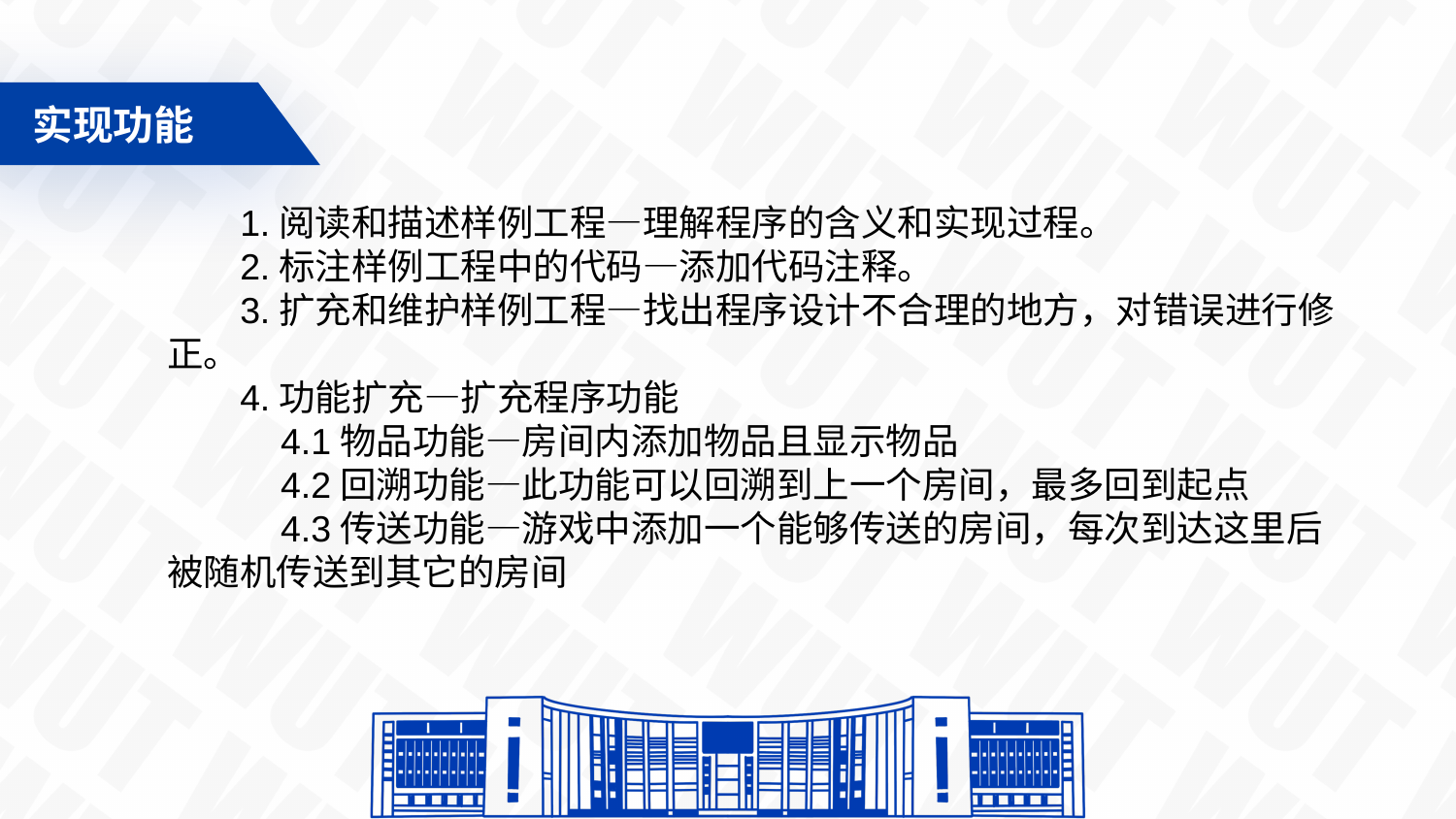

实现功能
1.阅读和描述样例工程—理解程序的含义和实现过程。
2.标注样例工程中的代码—添加代码注释。
3.扩充和维护样例工程—找出程序设计不合理的地方，对错误进行修正。
4.功能扩充—扩充程序功能
    4.1物品功能—房间内添加物品且显示物品
    4.2回溯功能—此功能可以回溯到上一个房间，最多回到起点
    4.3传送功能—游戏中添加一个能够传送的房间，每次到达这里后被随机传送到其它的房间